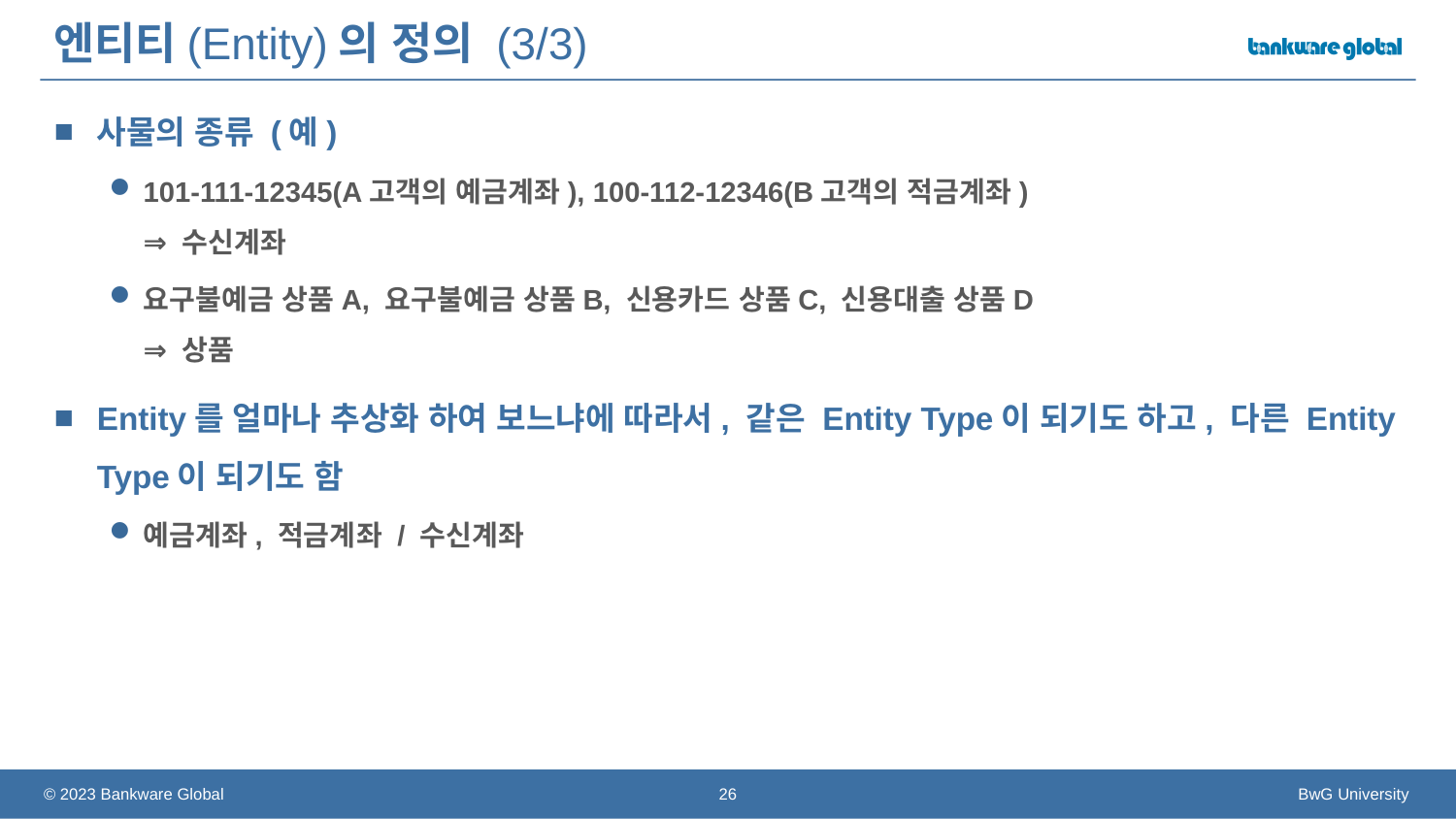

# 엔티티(Entity)의 정의 (3/3)
사물의 종류 (예)
101-111-12345(A고객의 예금계좌), 100-112-12346(B고객의 적금계좌)
⇒ 수신계좌
요구불예금 상품A, 요구불예금 상품B, 신용카드 상품C, 신용대출 상품D
⇒ 상품
Entity를 얼마나 추상화 하여 보느냐에 따라서, 같은 Entity Type이 되기도 하고, 다른 Entity Type이 되기도 함
예금계좌, 적금계좌 / 수신계좌
26